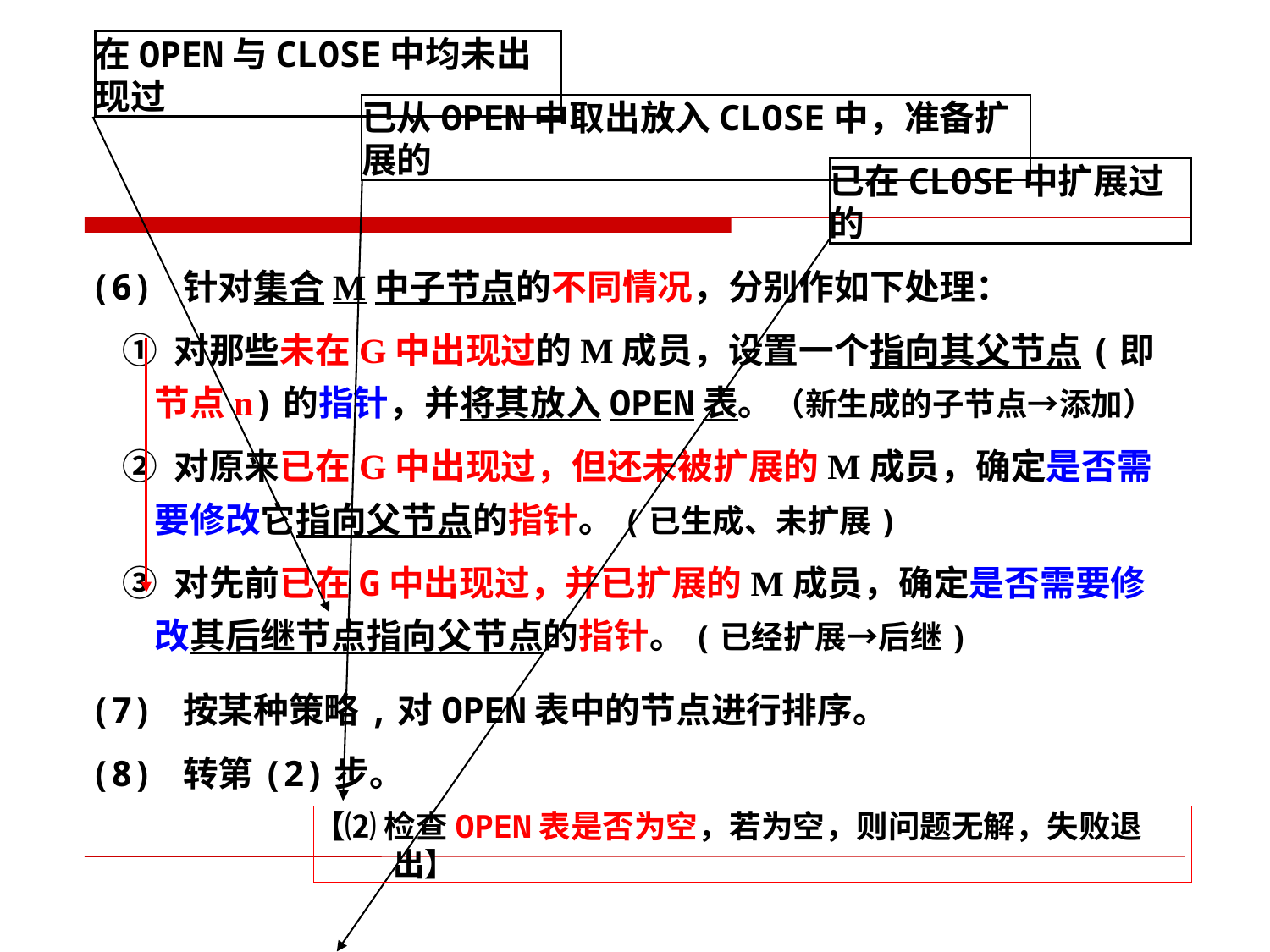

在OPEN与CLOSE中均未出现过
已从OPEN中取出放入CLOSE中，准备扩展的
已在CLOSE中扩展过的
(6) 针对集合M中子节点的不同情况，分别作如下处理：
    ① 对那些未在G中出现过的M成员，设置一个指向其父节点(即
       节点n)的指针，并将其放入OPEN表。（新生成的子节点→添加）
    ② 对原来已在G中出现过，但还未被扩展的M成员，确定是否需
       要修改它指向父节点的指针。(已生成、未扩展)
    ③ 对先前已在G中出现过，并已扩展的M成员，确定是否需要修
       改其后继节点指向父节点的指针。(已经扩展→后继)
(7) 按某种策略,对OPEN表中的节点进行排序。
(8) 转第(2)步。
【⑵ 检查OPEN表是否为空，若为空，则问题无解，失败退出】